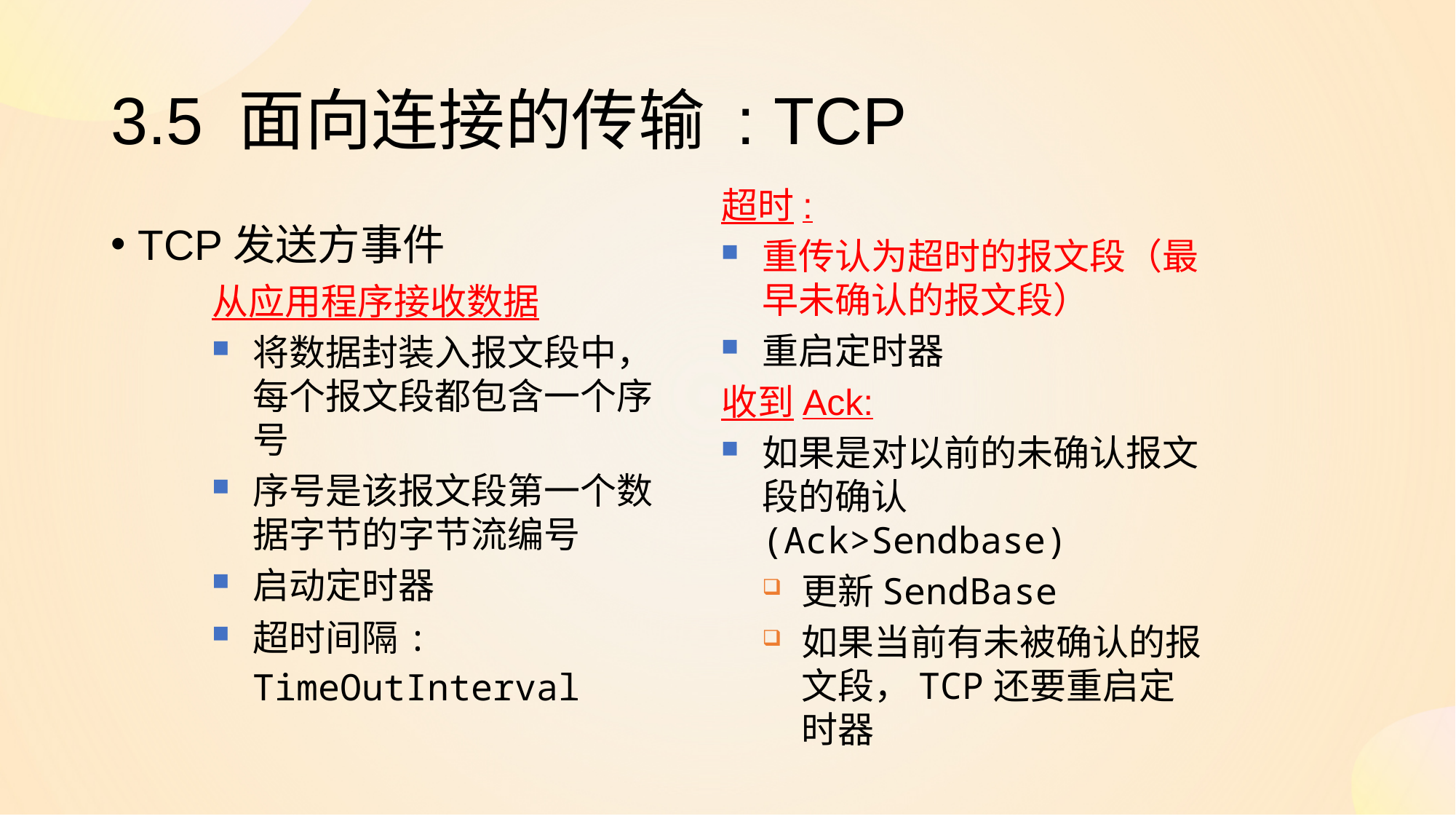

# 3.5 面向连接的传输 : TCP
超时:
重传认为超时的报文段（最早未确认的报文段）
重启定时器
收到Ack:
如果是对以前的未确认报文段的确认(Ack>Sendbase)
更新SendBase
如果当前有未被确认的报文段，TCP还要重启定时器
TCP发送方事件
从应用程序接收数据
将数据封装入报文段中，每个报文段都包含一个序号
序号是该报文段第一个数据字节的字节流编号
启动定时器
超时间隔: TimeOutInterval